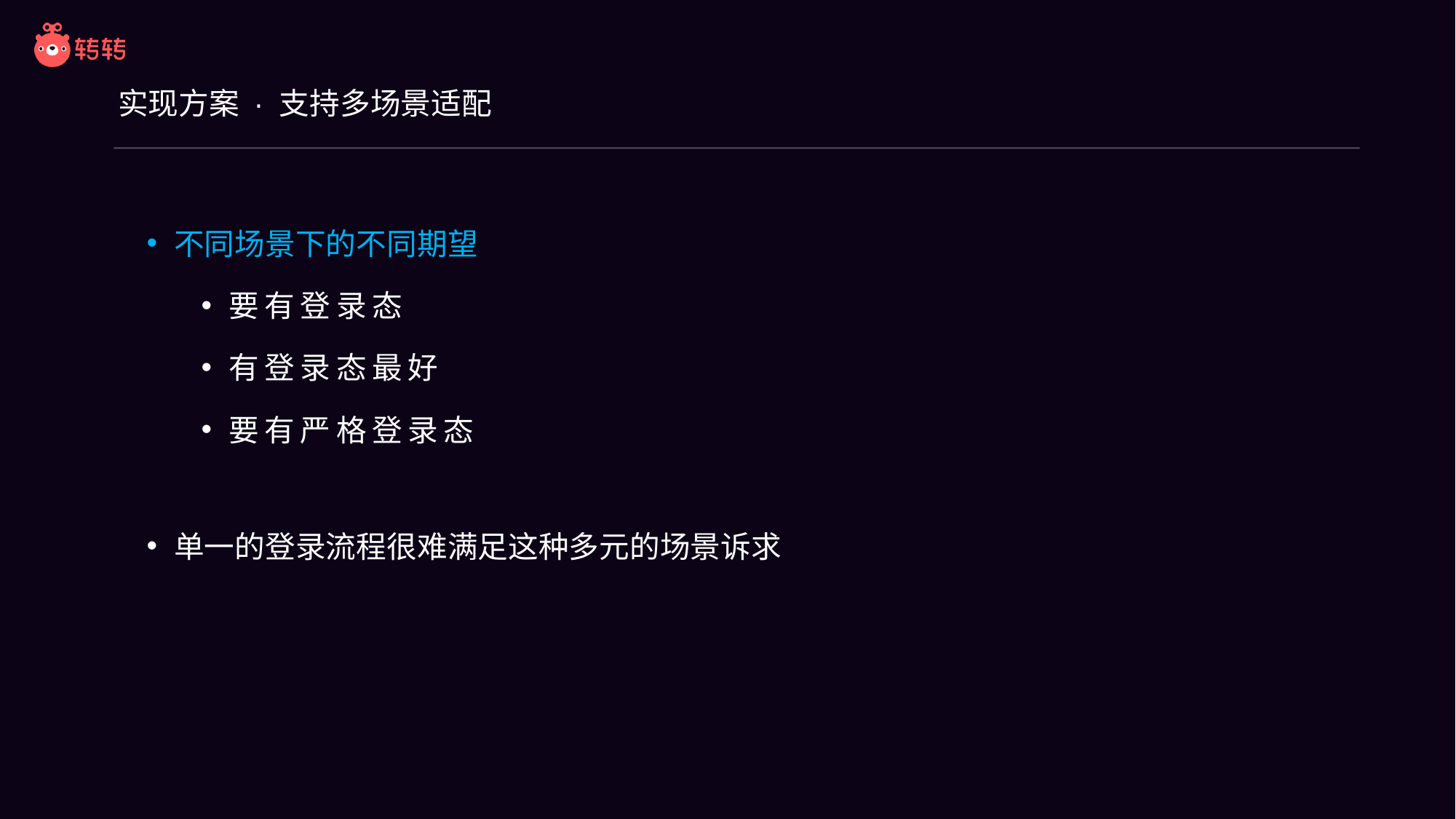

# 实现方案 · 支持多场景适配
不同场景下的不同期望
要有登录态
有登录态最好
要有严格登录态

单一的登录流程很难满足这种多元的场景诉求